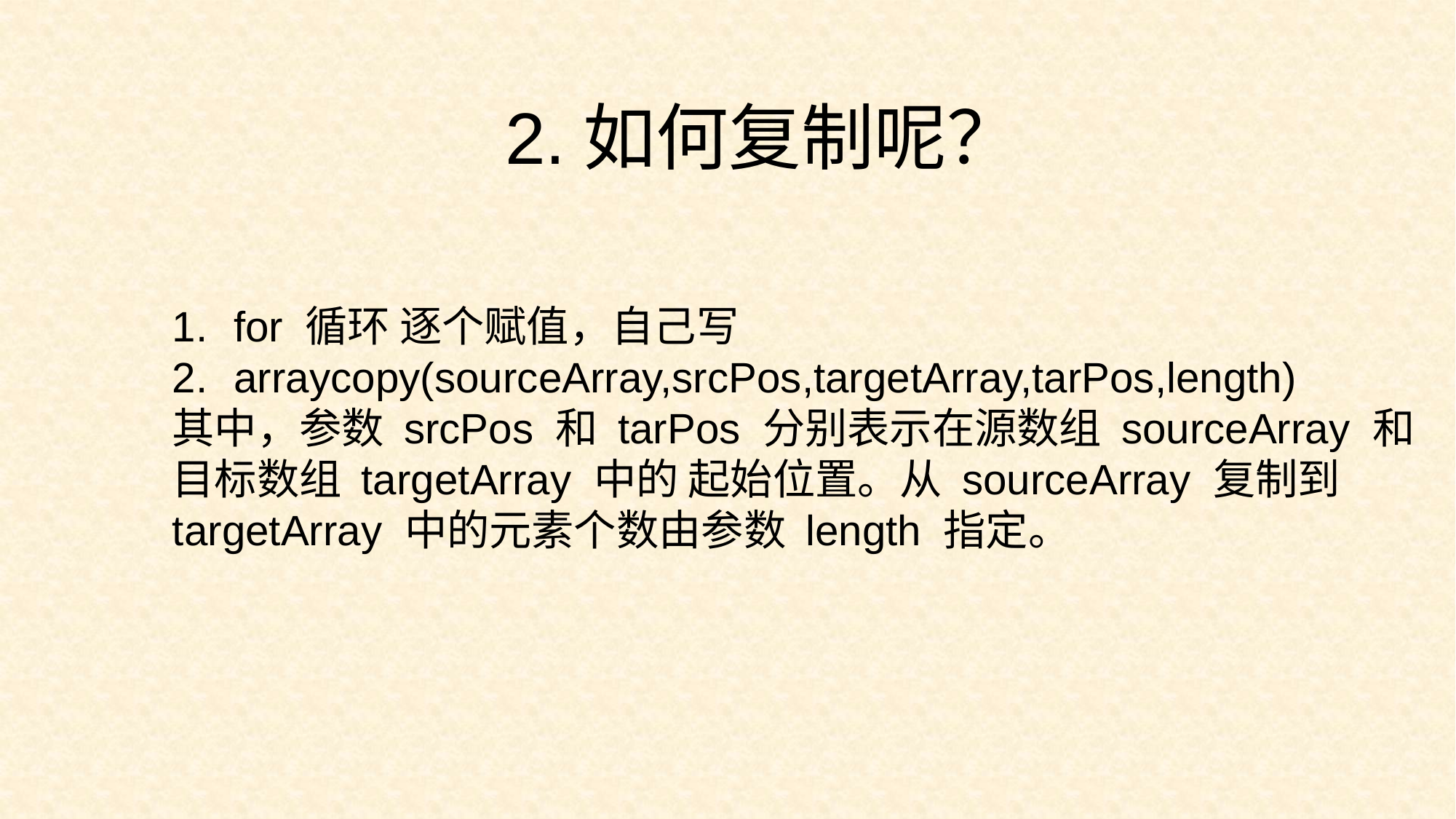

2.如何复制呢？
for 循环 逐个赋值，自己写
arraycopy(sourceArray,srcPos,targetArray,tarPos,length)
其中，参数 srcPos 和 tarPos 分别表示在源数组 sourceArray 和目标数组 targetArray 中的 起始位置。从 sourceArray 复制到 targetArray 中的元素个数由参数 length 指定。